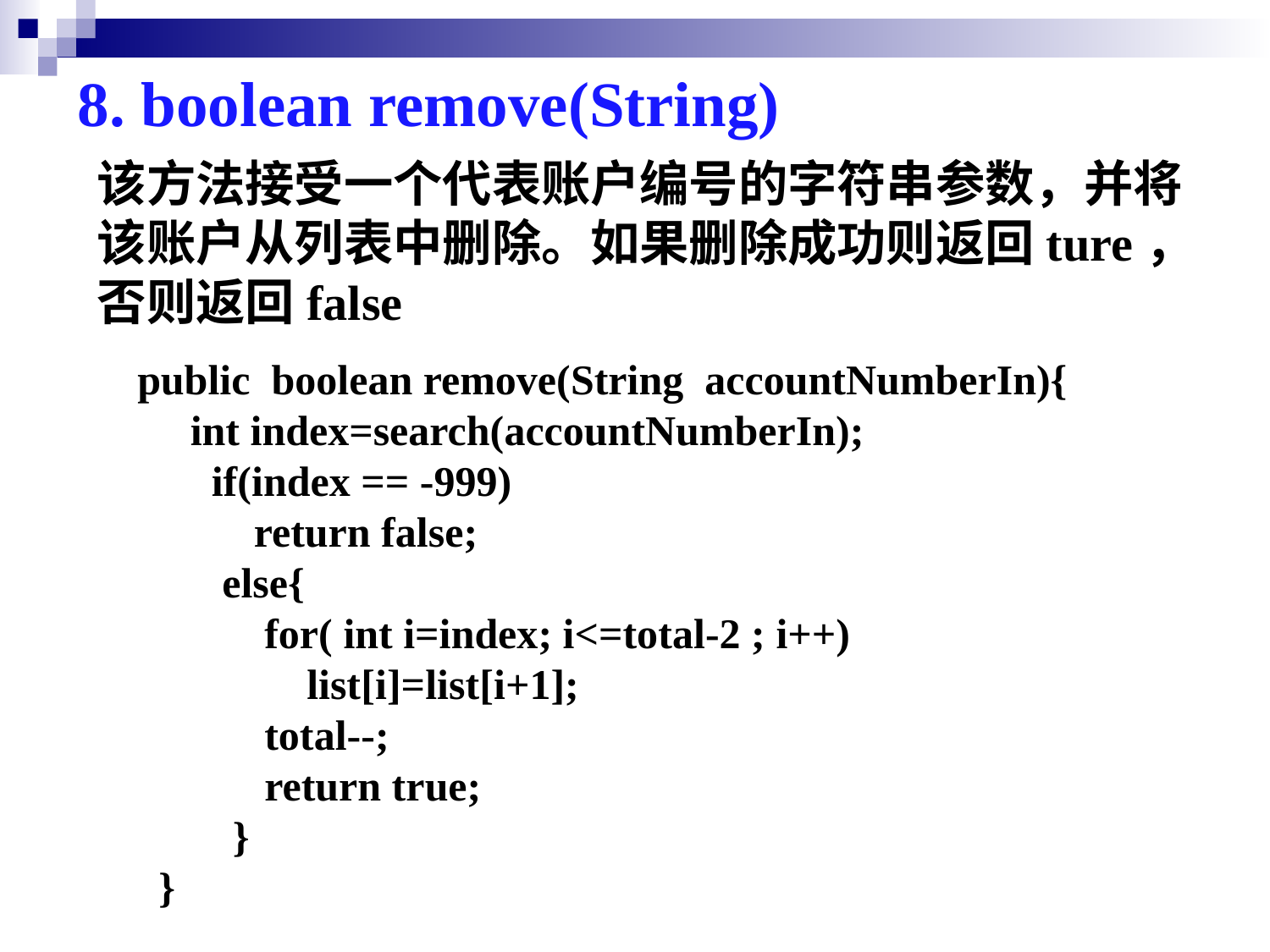

8. boolean remove(String)
该方法接受一个代表账户编号的字符串参数，并将该账户从列表中删除。如果删除成功则返回ture，否则返回false
public  boolean remove(String  accountNumberIn){
     int index=search(accountNumberIn);
       if(index == -999)
           return false;
        else{
            for( int i=index; i<=total-2 ; i++)
                list[i]=list[i+1];
            total--;
            return true;
         }
  }